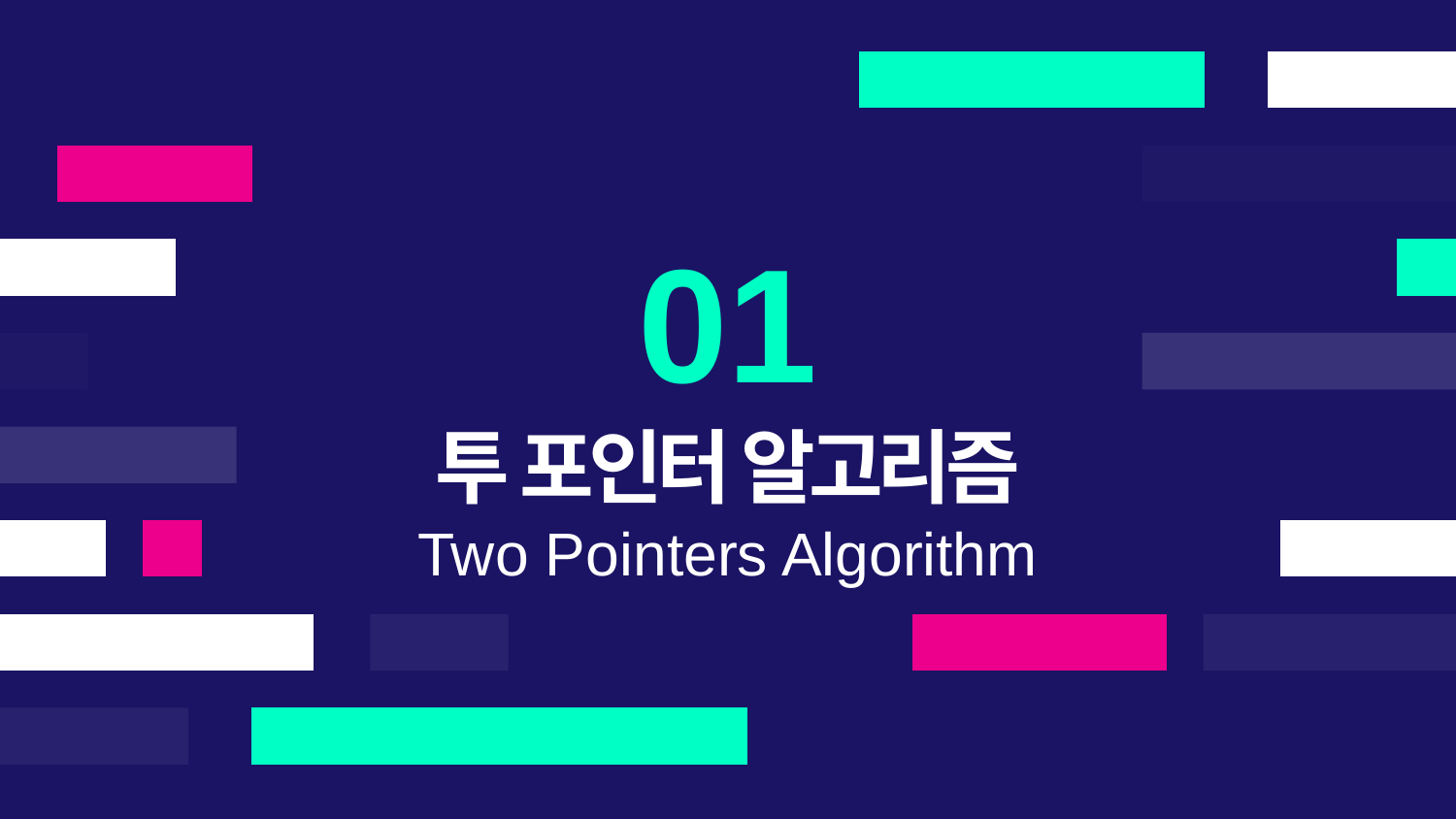

01
투 포인터 알고리즘
Two Pointers Algorithm